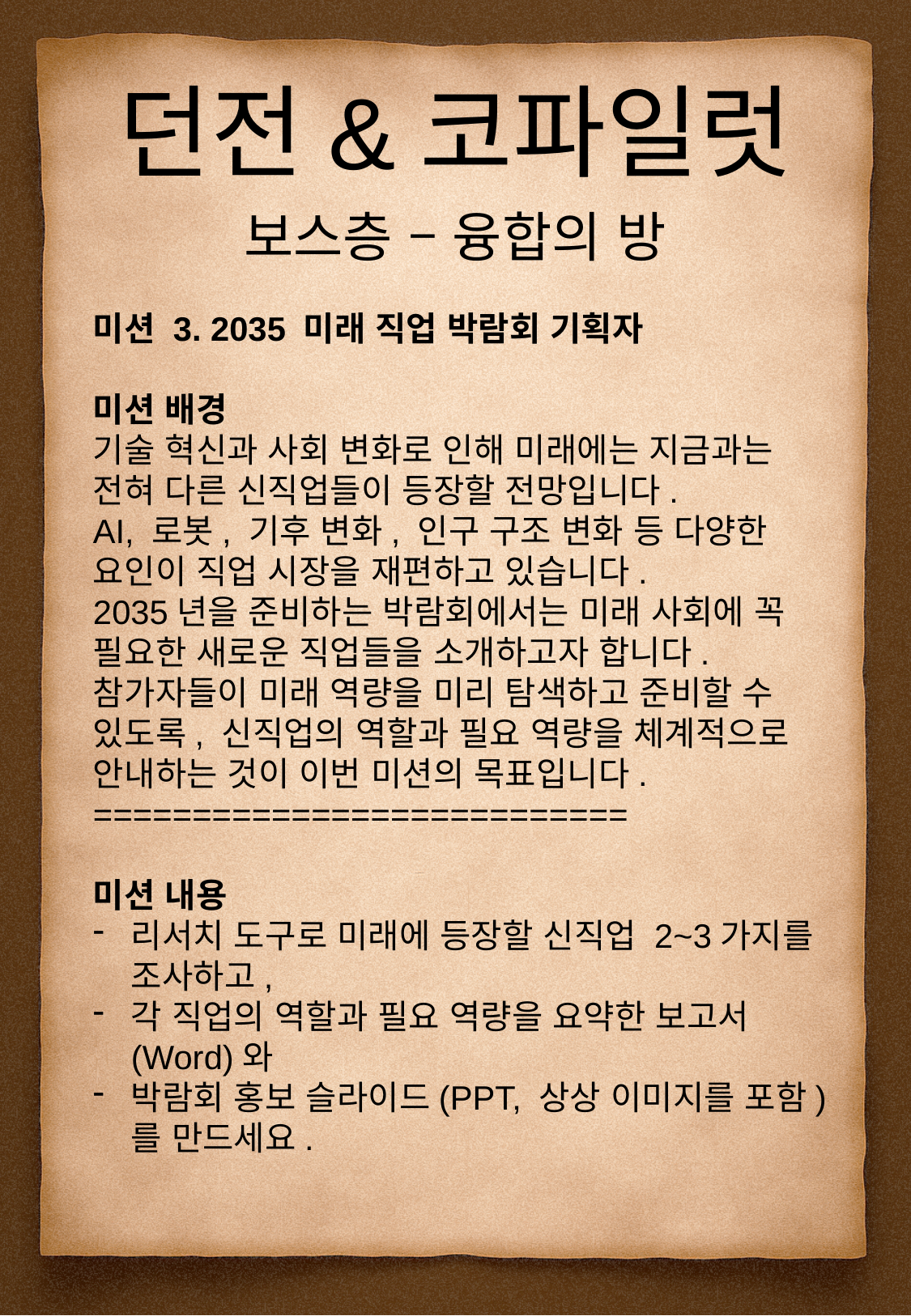

던전&코파일럿
보스층 – 융합의 방
미션 3. 2035 미래 직업 박람회 기획자

미션 배경
기술 혁신과 사회 변화로 인해 미래에는 지금과는 전혀 다른 신직업들이 등장할 전망입니다.
AI, 로봇, 기후 변화, 인구 구조 변화 등 다양한 요인이 직업 시장을 재편하고 있습니다.
2035년을 준비하는 박람회에서는 미래 사회에 꼭 필요한 새로운 직업들을 소개하고자 합니다.
참가자들이 미래 역량을 미리 탐색하고 준비할 수 있도록, 신직업의 역할과 필요 역량을 체계적으로 안내하는 것이 이번 미션의 목표입니다.
===========================

미션 내용
리서치 도구로 미래에 등장할 신직업 2~3가지를 조사하고,
각 직업의 역할과 필요 역량을 요약한 보고서(Word)와
박람회 홍보 슬라이드(PPT, 상상 이미지를 포함)를 만드세요.